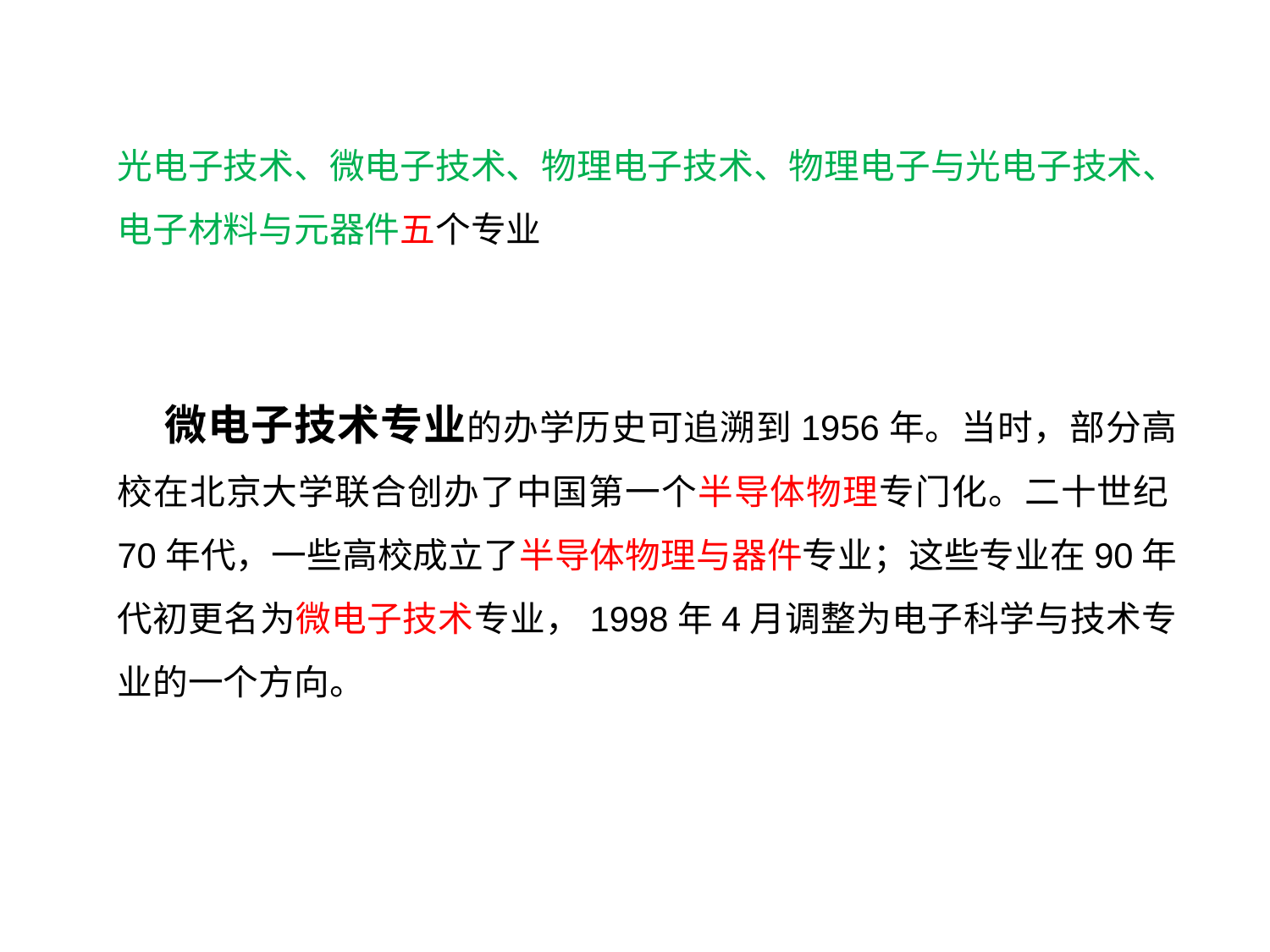

光电子技术、微电子技术、物理电子技术、物理电子与光电子技术、电子材料与元器件五个专业
    微电子技术专业的办学历史可追溯到1956年。当时，部分高校在北京大学联合创办了中国第一个半导体物理专门化。二十世纪70年代，一些高校成立了半导体物理与器件专业；这些专业在90年代初更名为微电子技术专业，1998年4月调整为电子科学与技术专业的一个方向。

10